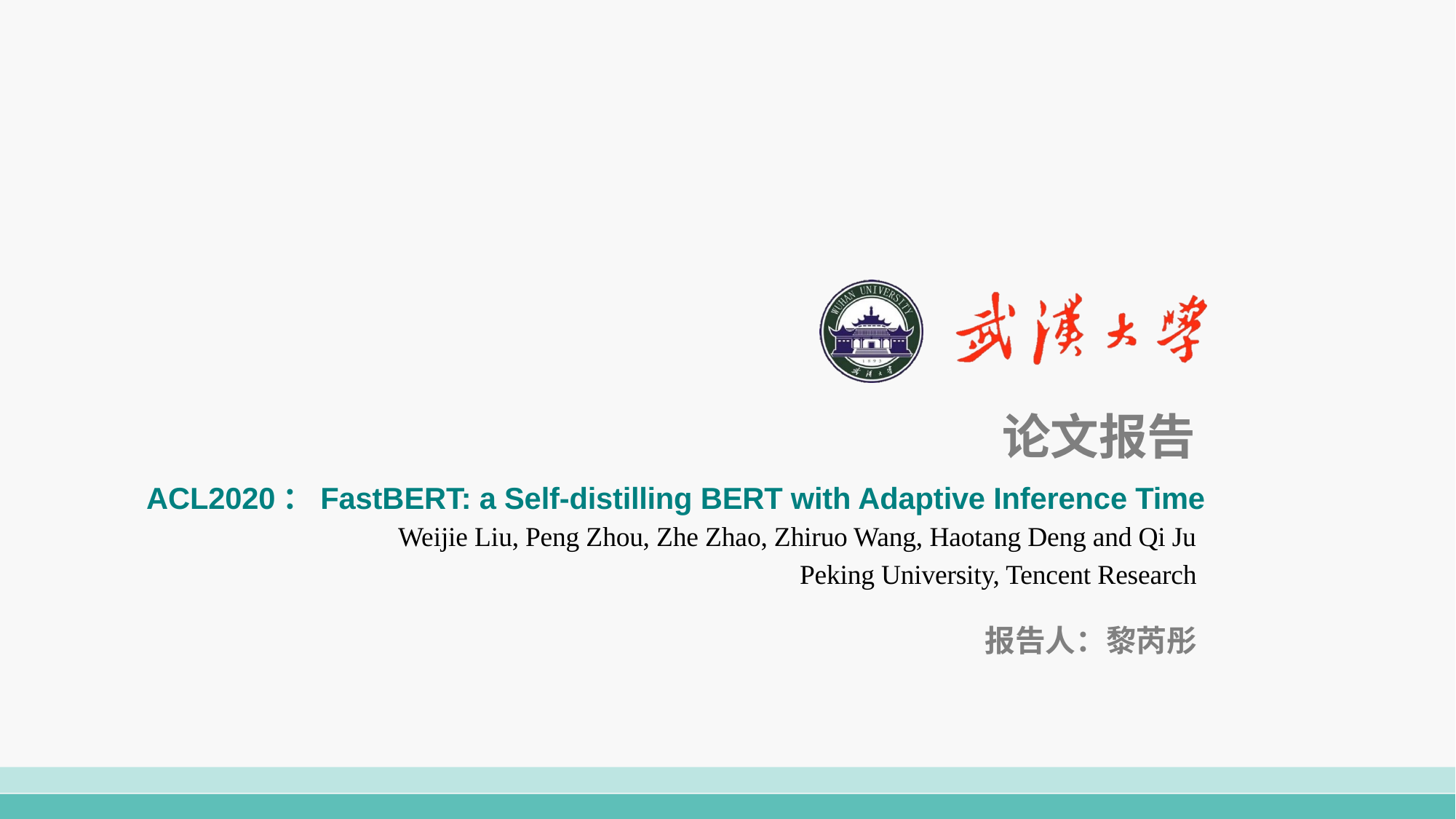

# 论文报告
ACL2020：FastBERT: a Self-distilling BERT with Adaptive Inference Time
Weijie Liu, Peng Zhou, Zhe Zhao, Zhiruo Wang, Haotang Deng and Qi Ju
Peking University, Tencent Research
报告人：黎芮彤